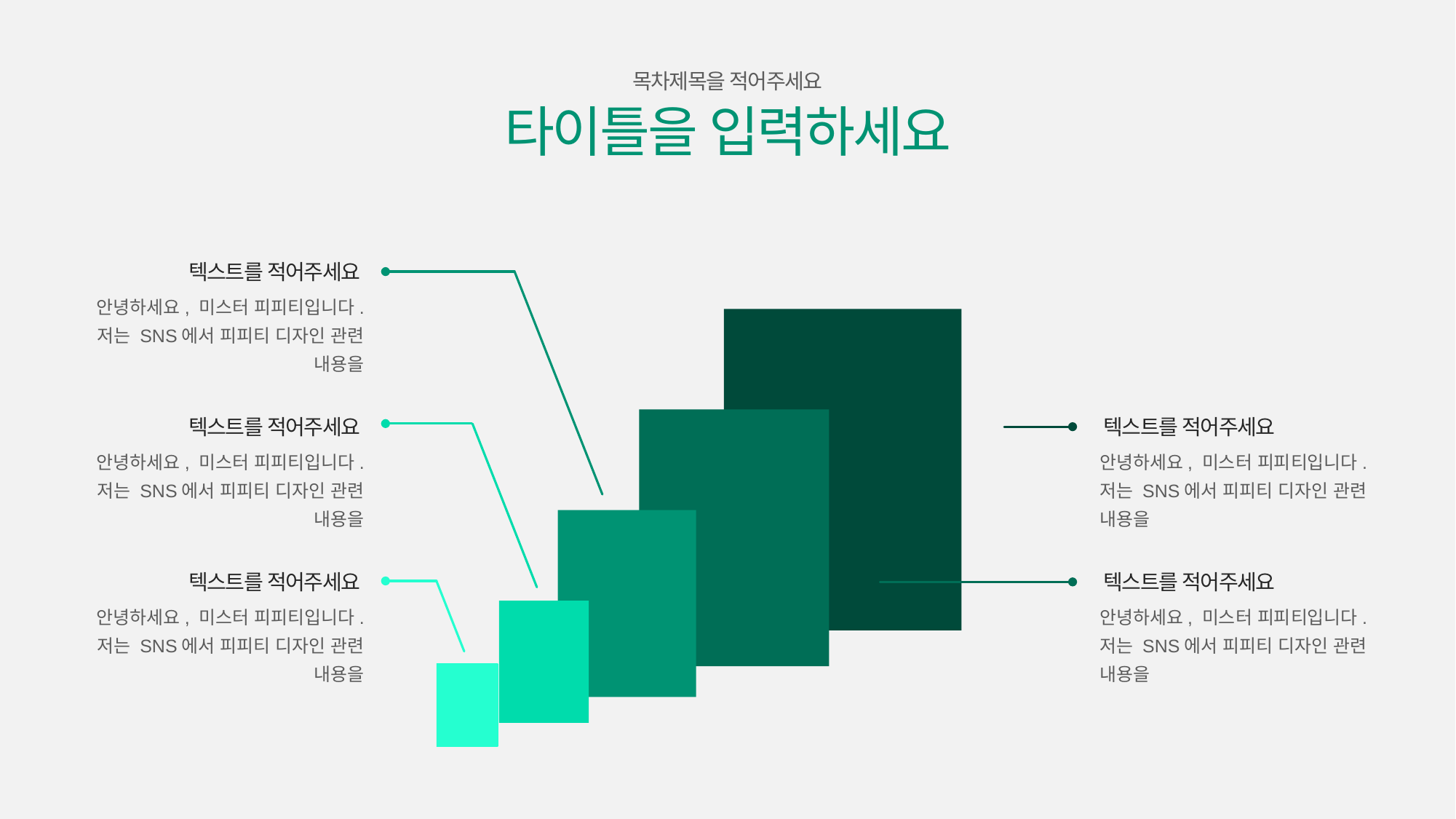

목차제목을 적어주세요
타이틀을 입력하세요
텍스트를 적어주세요
안녕하세요, 미스터 피피티입니다. 저는 SNS에서 피피티 디자인 관련 내용을
E
D
텍스트를 적어주세요
텍스트를 적어주세요
안녕하세요, 미스터 피피티입니다. 저는 SNS에서 피피티 디자인 관련 내용을
안녕하세요, 미스터 피피티입니다. 저는 SNS에서 피피티 디자인 관련 내용을
C
텍스트를 적어주세요
텍스트를 적어주세요
안녕하세요, 미스터 피피티입니다. 저는 SNS에서 피피티 디자인 관련 내용을
안녕하세요, 미스터 피피티입니다. 저는 SNS에서 피피티 디자인 관련 내용을
B
A